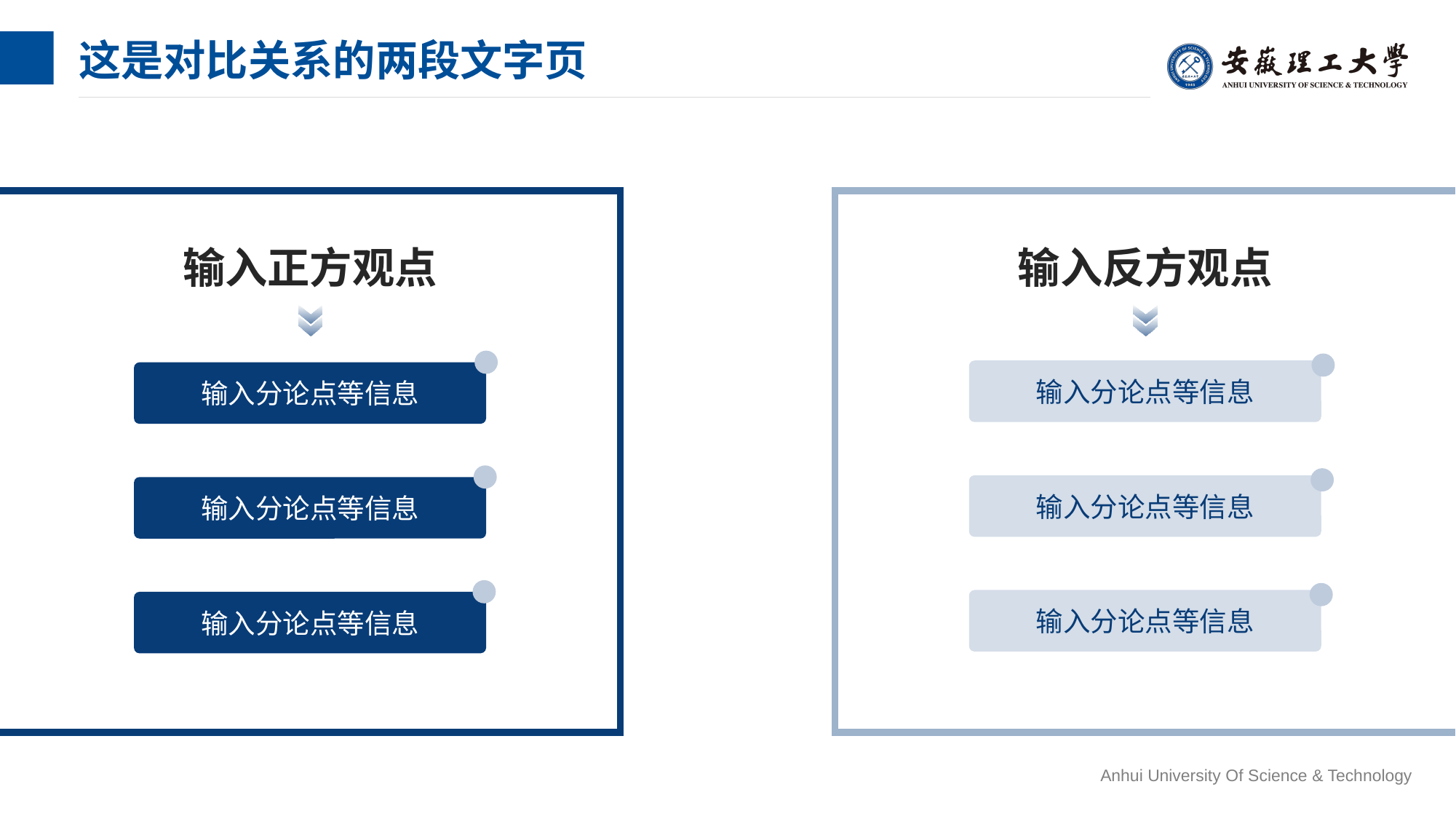

# 这是对比关系的两段文字页

输入正方观点
输入反方观点

输入分论点等信息
输入分论点等信息

输入分论点等信息
输入分论点等信息

输入分论点等信息
输入分论点等信息